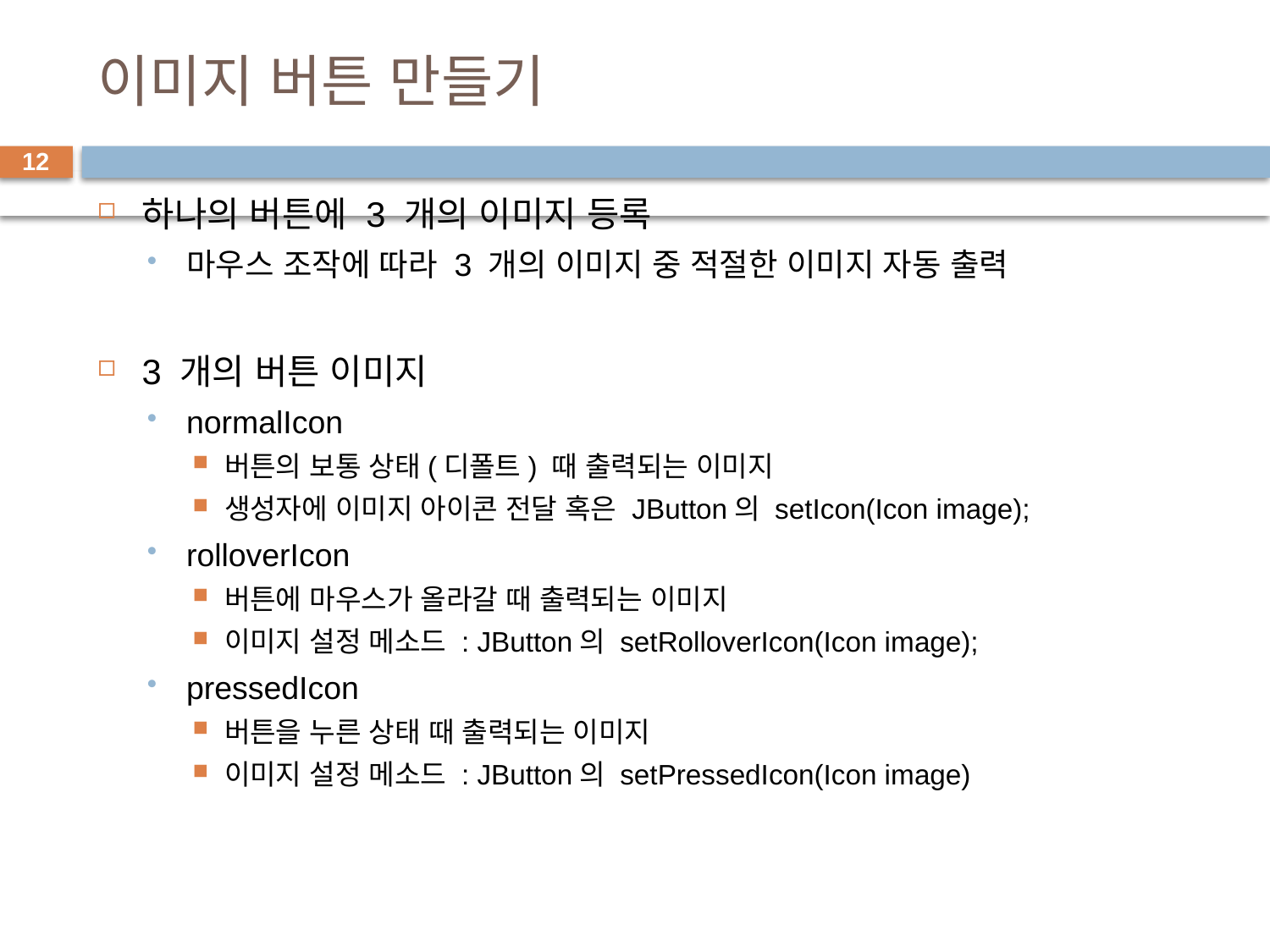

# 이미지 버튼 만들기
12
하나의 버튼에 3 개의 이미지 등록
마우스 조작에 따라 3 개의 이미지 중 적절한 이미지 자동 출력

3 개의 버튼 이미지
normalIcon
버튼의 보통 상태(디폴트) 때 출력되는 이미지
생성자에 이미지 아이콘 전달 혹은 JButton의 setIcon(Icon image);
rolloverIcon
버튼에 마우스가 올라갈 때 출력되는 이미지
이미지 설정 메소드 : JButton의 setRolloverIcon(Icon image);
pressedIcon
버튼을 누른 상태 때 출력되는 이미지
이미지 설정 메소드 : JButton의 setPressedIcon(Icon image)